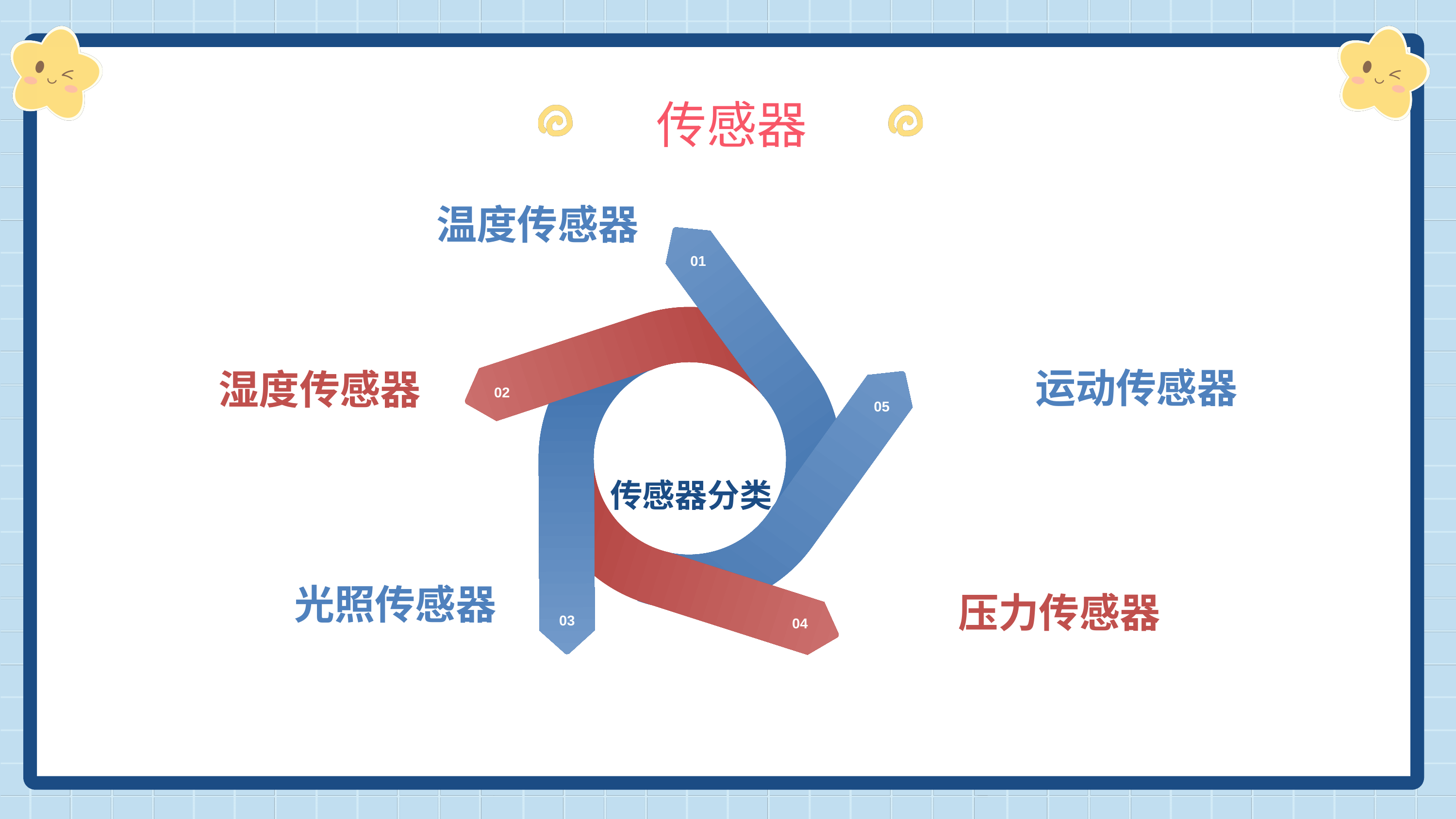

传感器

温度传感器
01

运动传感器
湿度传感器
02
传感器分类
05

光照传感器
压力传感器
03
04